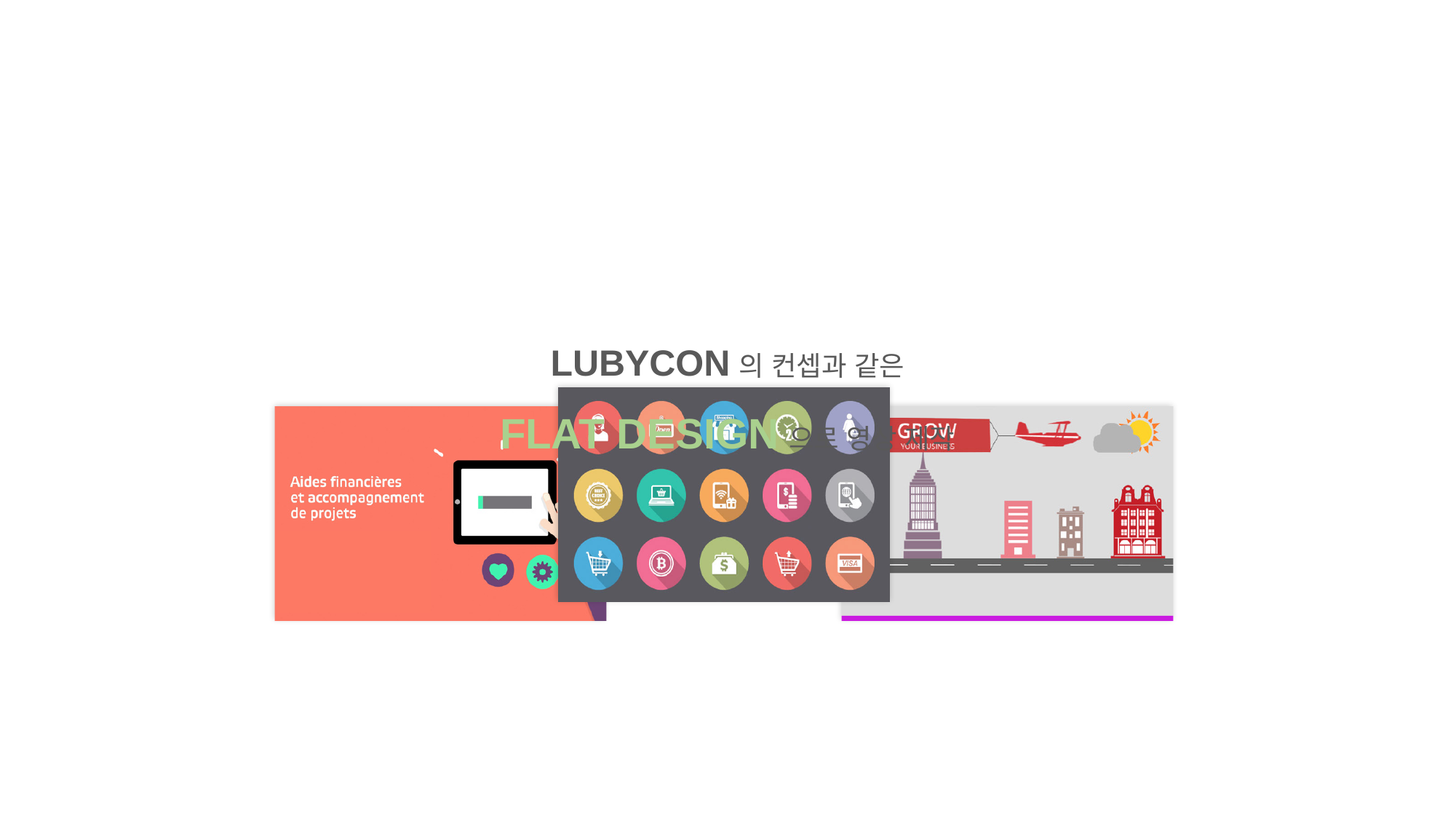

LUBYCON의 컨셉과 같은
FLAT DESIGN으로 영상 제작